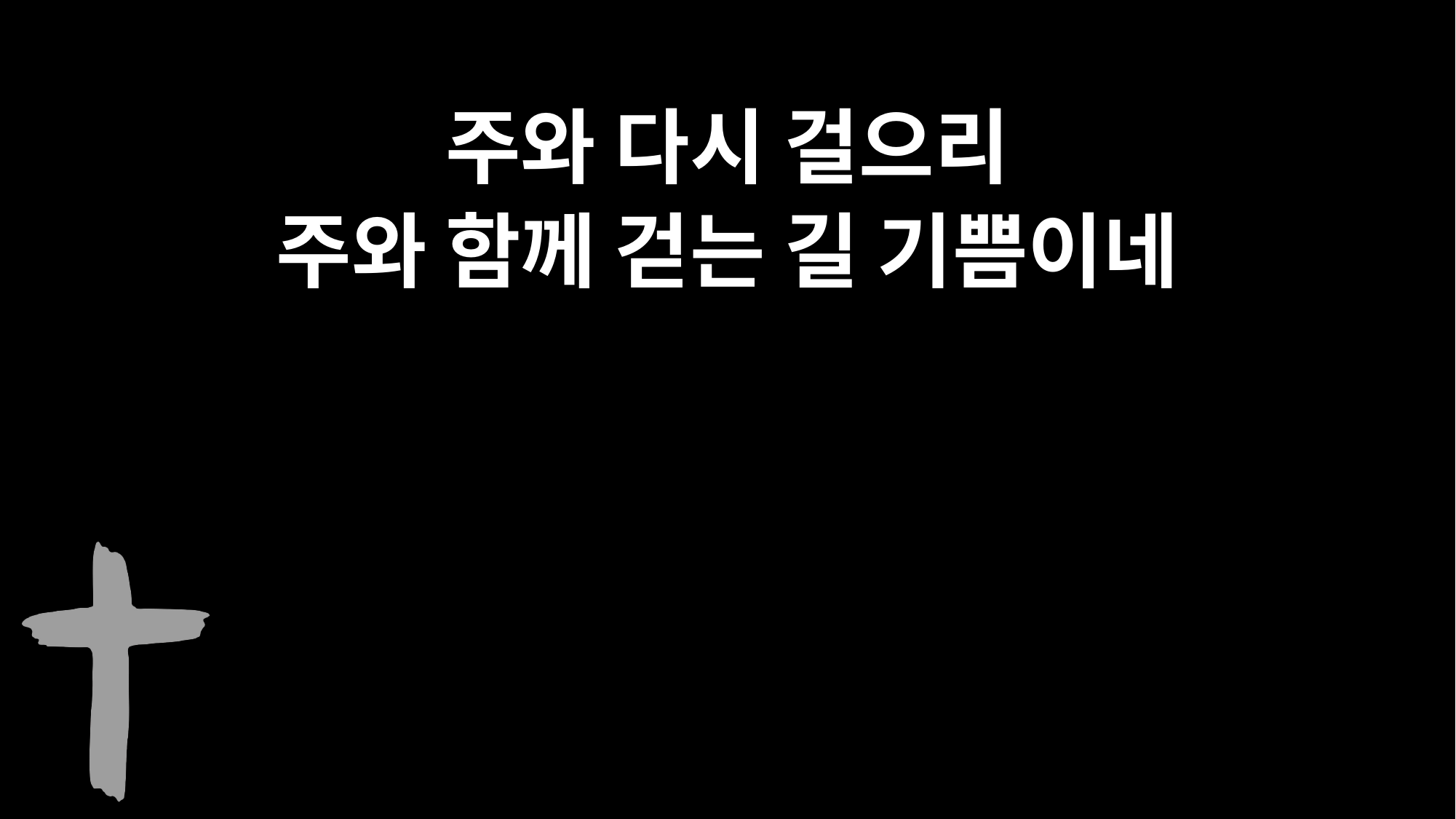

주와 다시 걸으리
주와 함께 걷는 길 기쁨이네